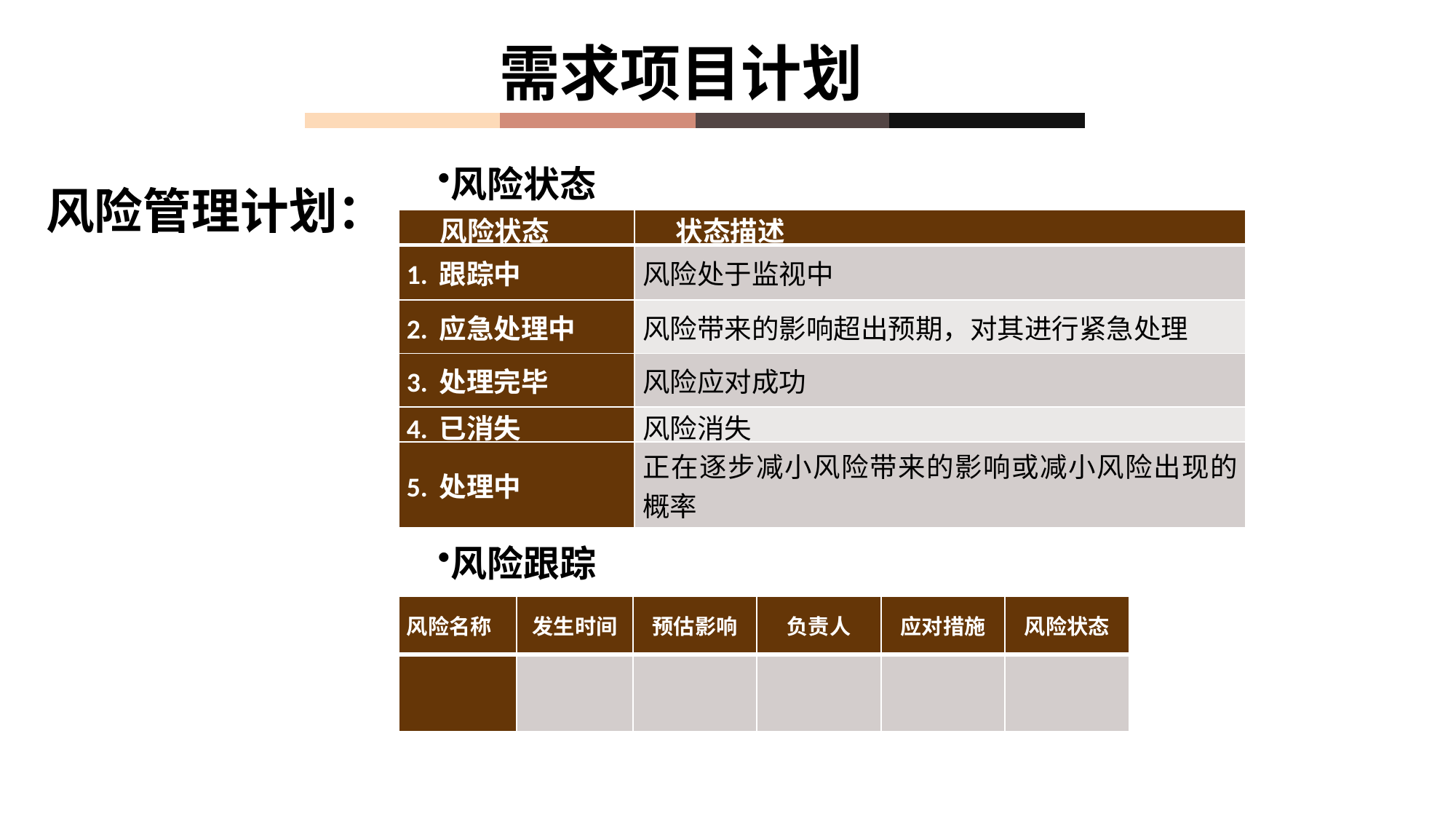

需求项目计划
风险状态
风险管理计划：
| 风险状态 | 状态描述 |
| --- | --- |
| 1. 跟踪中 | 风险处于监视中 |
| 2. 应急处理中 | 风险带来的影响超出预期，对其进行紧急处理 |
| 3. 处理完毕 | 风险应对成功 |
| 4. 已消失 | 风险消失 |
| 5. 处理中 | 正在逐步减小风险带来的影响或减小风险出现的概率 |
风险跟踪
| 风险名称 | 发生时间 | 预估影响 | 负责人 | 应对措施 | 风险状态 |
| --- | --- | --- | --- | --- | --- |
|  |  |  |  |  |  |